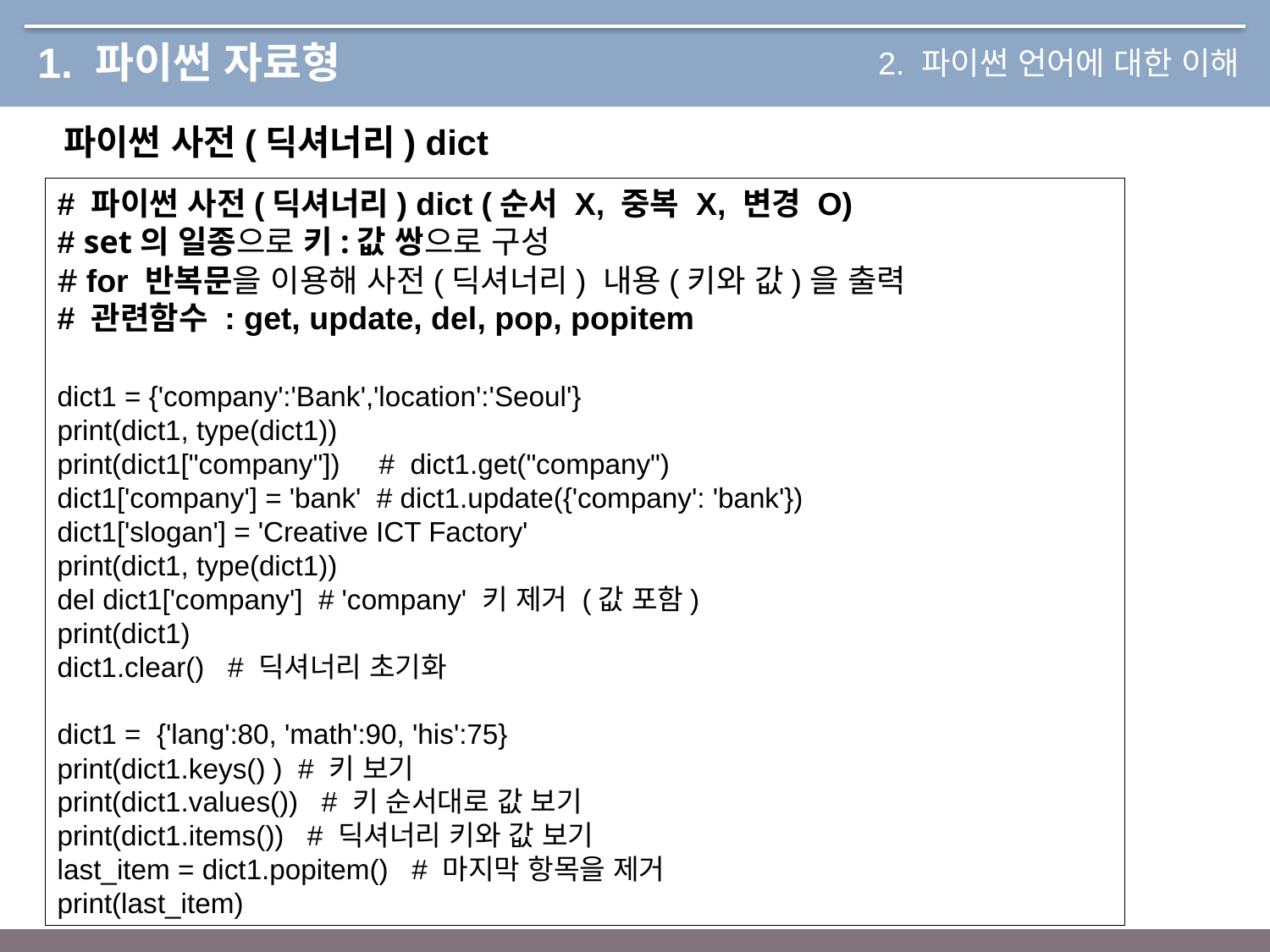

# 1. 파이썬 자료형
2. 파이썬 언어에 대한 이해
파이썬 사전(딕셔너리) dict
# 파이썬 사전(딕셔너리) dict (순서 X, 중복 X, 변경 O)
# set의 일종으로 키:값 쌍으로 구성 # for 반복문을 이용해 사전(딕셔너리) 내용(키와 값)을 출력
# 관련함수 : get, update, del, pop, popitem
dict1 = {'company':'Bank','location':'Seoul'}
print(dict1, type(dict1))
print(dict1["company"])     #  dict1.get("company")
dict1['company'] = 'bank'  # dict1.update({'company': 'bank'})
dict1['slogan'] = 'Creative ICT Factory'
print(dict1, type(dict1))
del dict1['company']  # 'company' 키 제거 (값 포함)
print(dict1)
dict1.clear()   # 딕셔너리 초기화

dict1 =  {'lang':80, 'math':90, 'his':75}
print(dict1.keys() )  # 키 보기
print(dict1.values())   # 키 순서대로 값 보기
print(dict1.items())   # 딕셔너리 키와 값 보기
last_item = dict1.popitem()   # 마지막 항목을 제거
print(last_item)